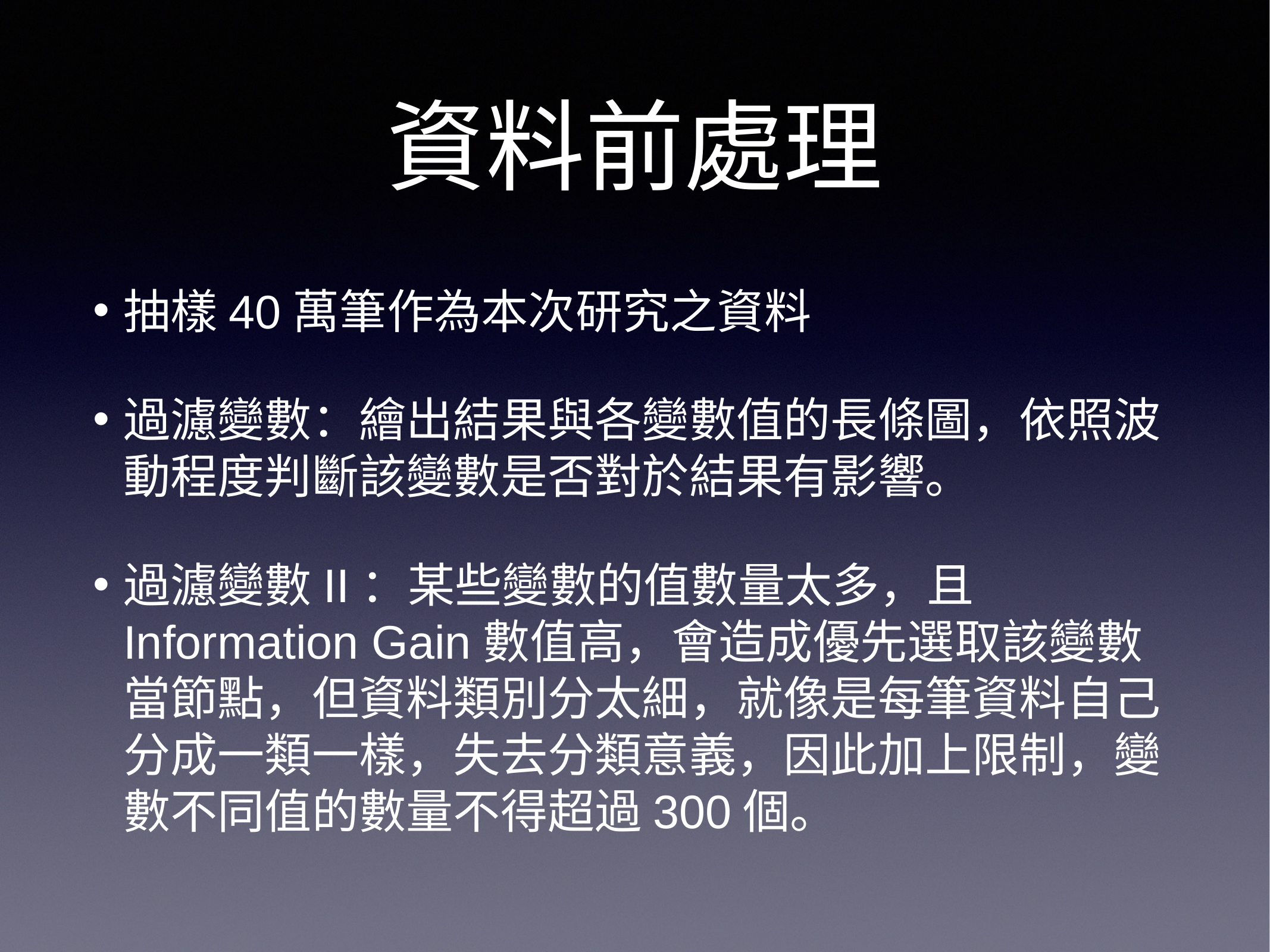

# 資料前處理
抽樣40萬筆作為本次研究之資料
過濾變數：繪出結果與各變數值的長條圖，依照波動程度判斷該變數是否對於結果有影響。
過濾變數II：某些變數的值數量太多，且Information Gain數值高，會造成優先選取該變數當節點，但資料類別分太細，就像是每筆資料自己分成一類一樣，失去分類意義，因此加上限制，變數不同值的數量不得超過300個。